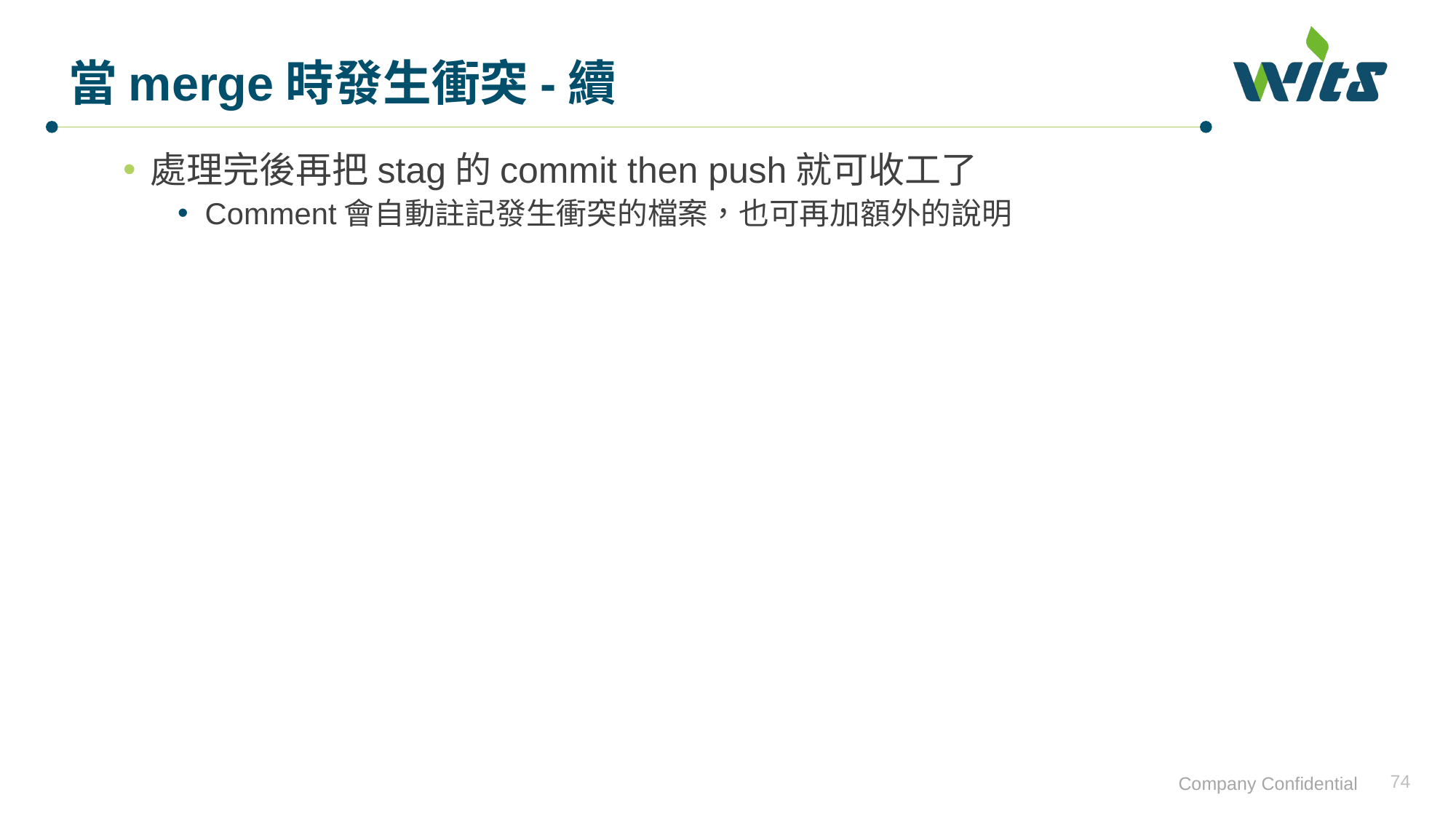

# 當merge時發生衝突-續
處理完後再把stag的commit then push就可收工了
Comment會自動註記發生衝突的檔案，也可再加額外的說明
74